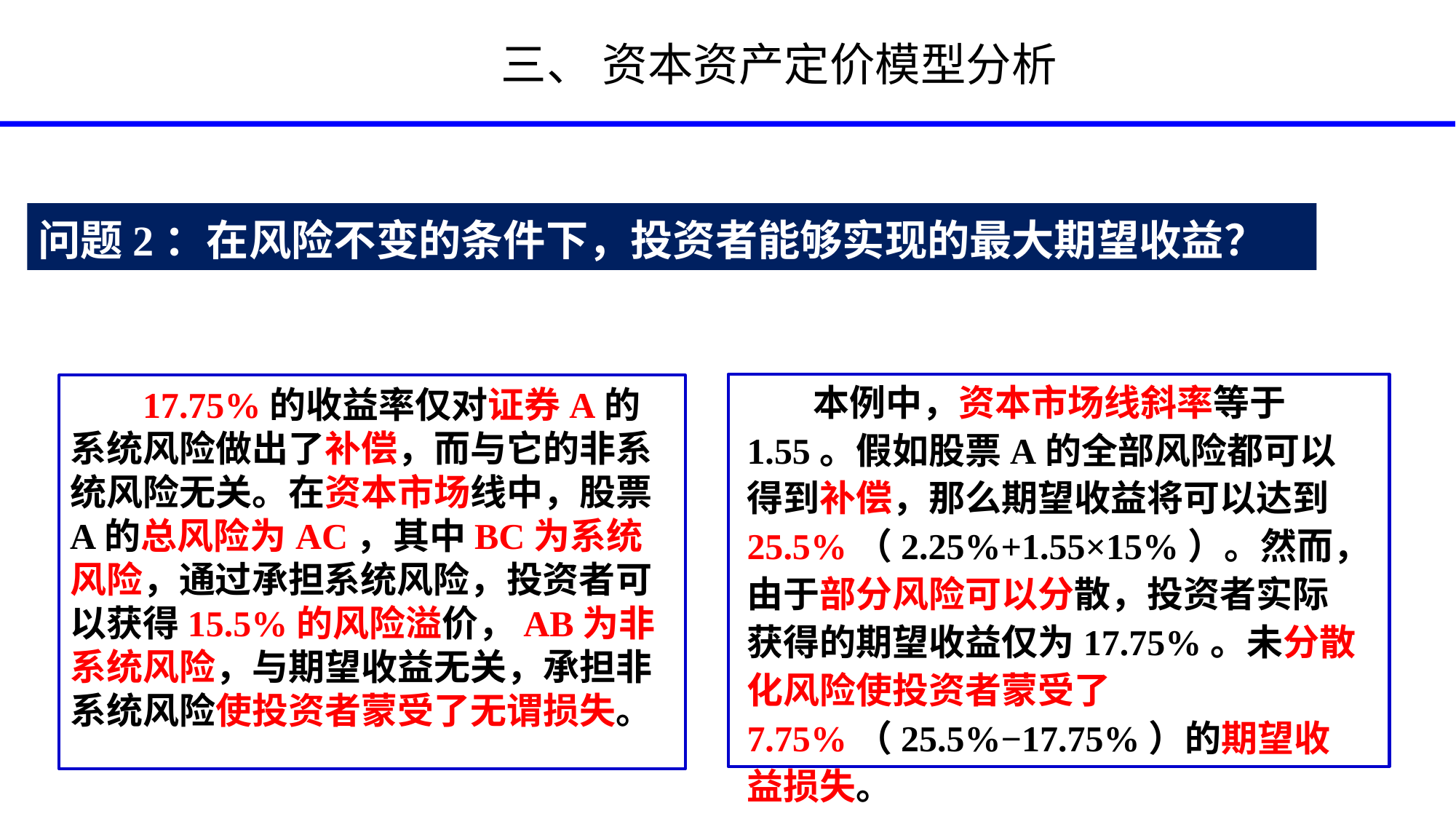

# 三、 资本资产定价模型分析
问题2：在风险不变的条件下，投资者能够实现的最大期望收益？
       本例中，资本市场线斜率等于1.55。假如股票A的全部风险都可以得到补偿，那么期望收益将可以达到25.5%（2.25%+1.55×15%）。然而，由于部分风险可以分散，投资者实际获得的期望收益仅为17.75%。未分散化风险使投资者蒙受了7.75%（25.5%−17.75%）的期望收益损失。

        17.75%的收益率仅对证券A的系统风险做出了补偿，而与它的非系统风险无关。在资本市场线中，股票A的总风险为AC，其中BC为系统风险，通过承担系统风险，投资者可以获得15.5%的风险溢价，AB为非系统风险，与期望收益无关，承担非系统风险使投资者蒙受了无谓损失。